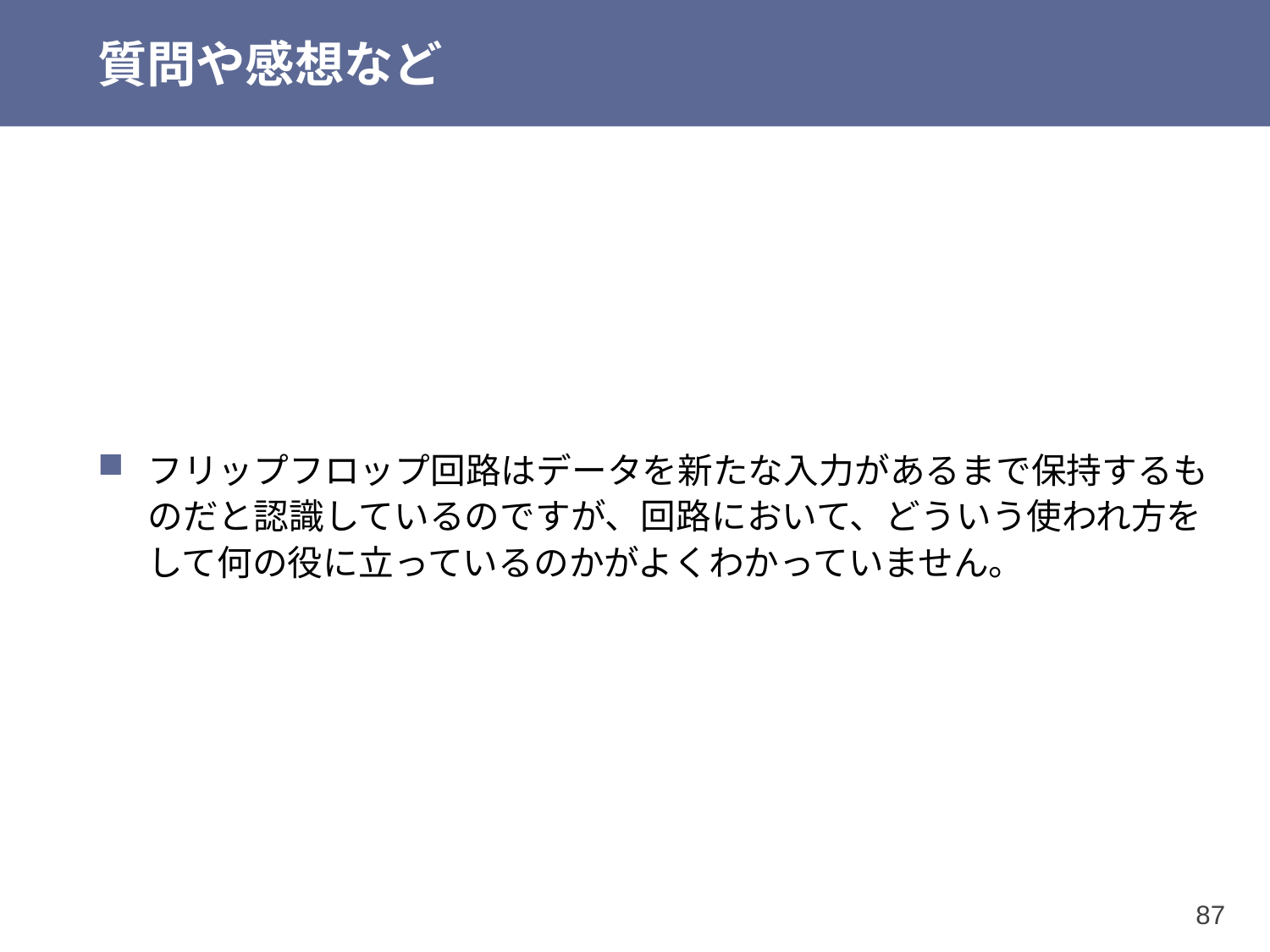

# 質問や感想など
フリップフロップ回路はデータを新たな入力があるまで保持するものだと認識しているのですが、回路において、どういう使われ方をして何の役に立っているのかがよくわかっていません。